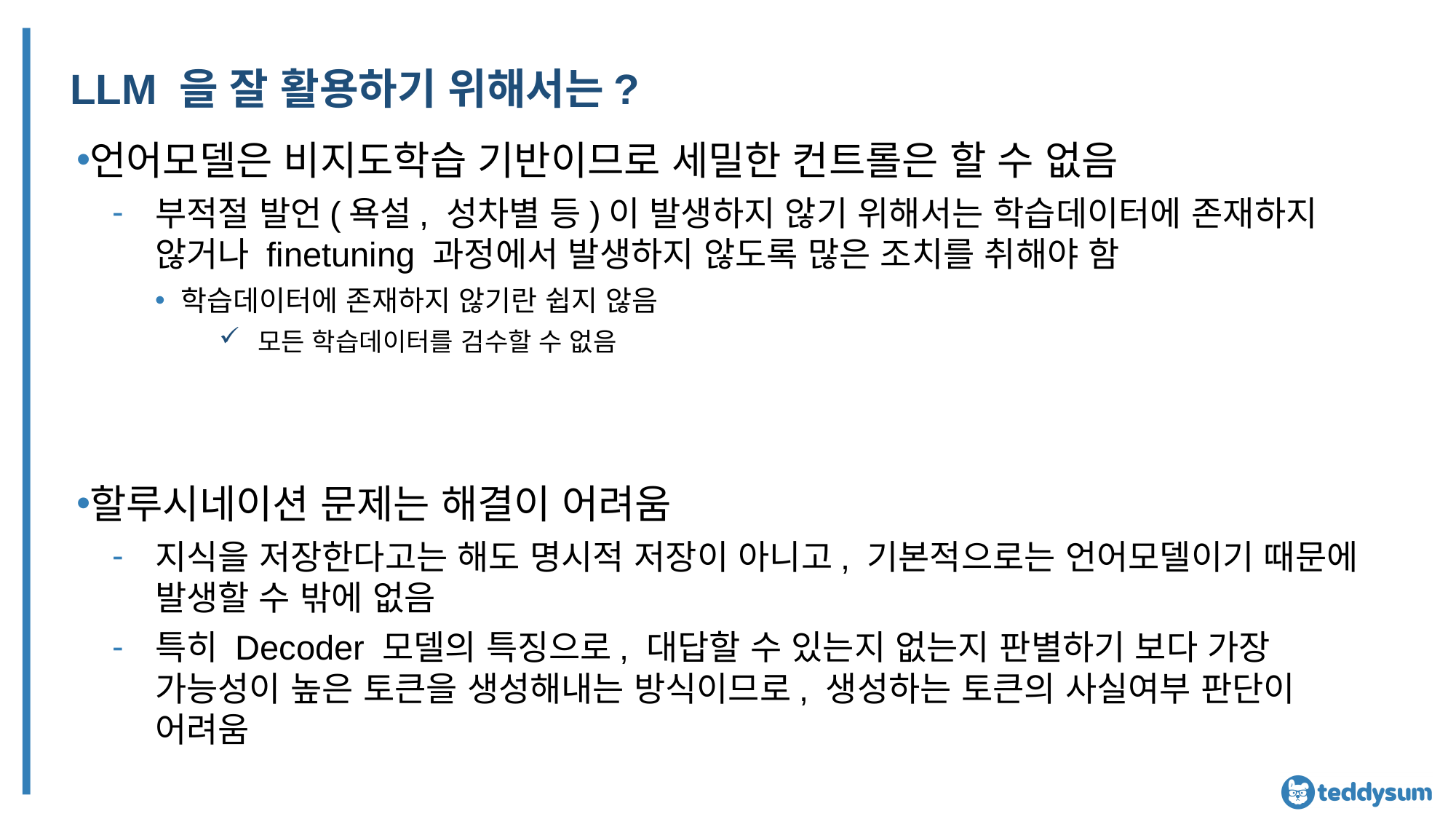

# LLM 을 잘 활용하기 위해서는?
언어모델은 비지도학습 기반이므로 세밀한 컨트롤은 할 수 없음
부적절 발언(욕설, 성차별 등)이 발생하지 않기 위해서는 학습데이터에 존재하지 않거나 finetuning 과정에서 발생하지 않도록 많은 조치를 취해야 함
학습데이터에 존재하지 않기란 쉽지 않음
모든 학습데이터를 검수할 수 없음

할루시네이션 문제는 해결이 어려움
지식을 저장한다고는 해도 명시적 저장이 아니고, 기본적으로는 언어모델이기 때문에 발생할 수 밖에 없음
특히 Decoder 모델의 특징으로, 대답할 수 있는지 없는지 판별하기 보다 가장 가능성이 높은 토큰을 생성해내는 방식이므로, 생성하는 토큰의 사실여부 판단이 어려움